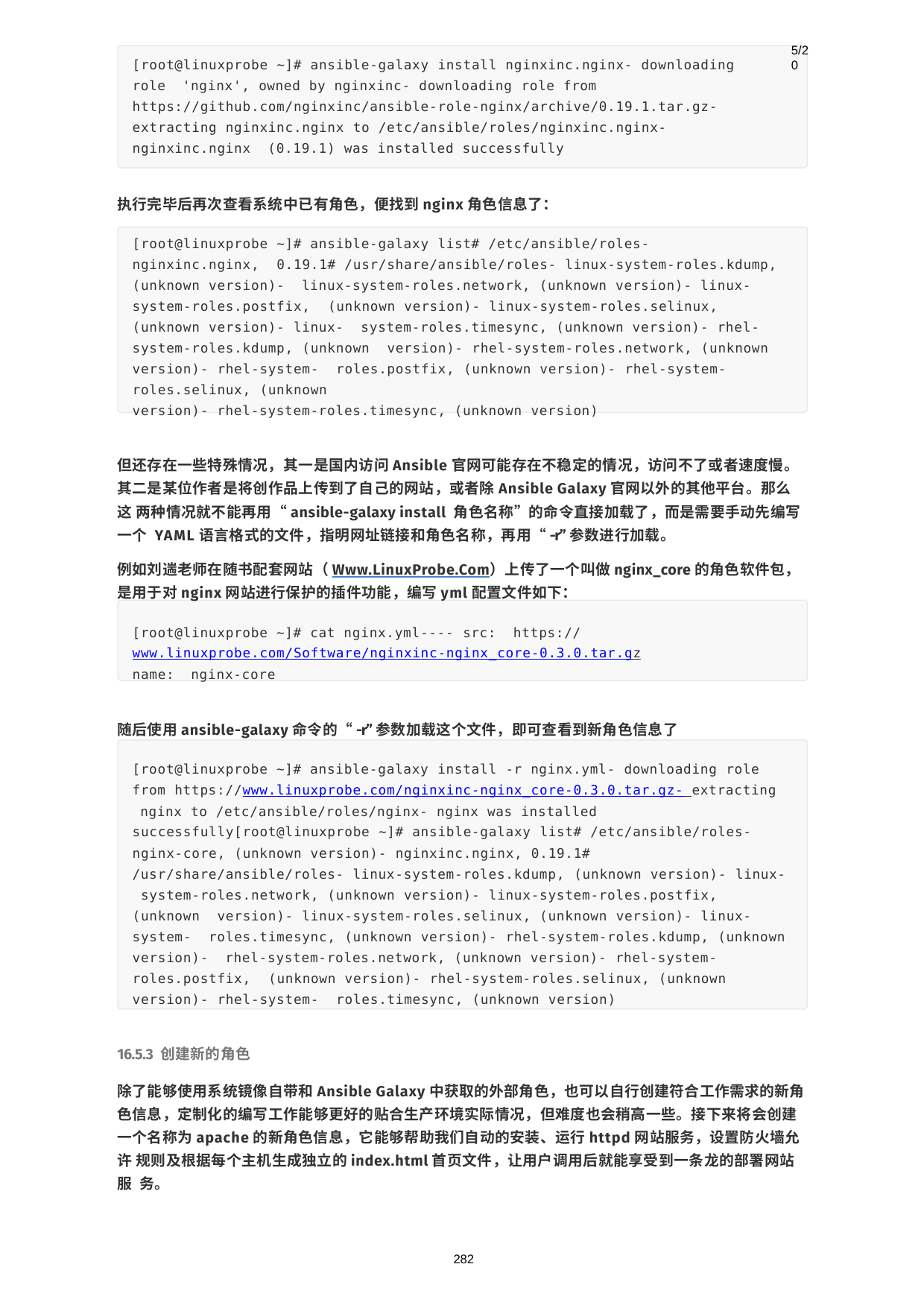

5/20

[root@linuxprobe ~]# ansible-galaxy install nginxinc.nginx- downloading role  'nginx', owned by nginxinc- downloading role from  https://github.com/nginxinc/ansible-role-nginx/archive/0.19.1.tar.gz-
extracting nginxinc.nginx to /etc/ansible/roles/nginxinc.nginx- nginxinc.nginx  (0.19.1) was installed successfully

执行完毕后再次查看系统中已有角色，便找到nginx角色信息了：

[root@linuxprobe ~]# ansible-galaxy list# /etc/ansible/roles- nginxinc.nginx,  0.19.1# /usr/share/ansible/roles- linux-system-roles.kdump, (unknown version)-  linux-system-roles.network, (unknown version)- linux-system-roles.postfix,  (unknown version)- linux-system-roles.selinux, (unknown version)- linux-  system-roles.timesync, (unknown version)- rhel-system-roles.kdump, (unknown  version)- rhel-system-roles.network, (unknown version)- rhel-system-  roles.postfix, (unknown version)- rhel-system-roles.selinux, (unknown
version)- rhel-system-roles.timesync, (unknown version)

但还存在一些特殊情况，其一是国内访问Ansible官网可能存在不稳定的情况，访问不了或者速度慢。 其二是某位作者是将创作品上传到了自己的网站，或者除Ansible Galaxy官网以外的其他平台。那么这 两种情况就不能再用“ansible-galaxy install 角色名称”的命令直接加载了，而是需要手动先编写一个 YAML语言格式的文件，指明网址链接和角色名称，再用“-r”参数进行加载。
例如刘遄老师在随书配套网站（Www.LinuxProbe.Com）上传了一个叫做nginx_core的角色软件包， 是用于对nginx网站进行保护的插件功能，编写yml配置文件如下：

[root@linuxprobe ~]# cat nginx.yml---- src:  https://www.linuxprobe.com/Software/nginxinc-nginx_core-0.3.0.tar.gz	name:  nginx-core

随后使用ansible-galaxy命令的“-r”参数加载这个文件，即可查看到新角色信息了

[root@linuxprobe ~]# ansible-galaxy install -r nginx.yml- downloading role  from https://www.linuxprobe.com/nginxinc-nginx_core-0.3.0.tar.gz- extracting  nginx to /etc/ansible/roles/nginx- nginx was installed  successfully[root@linuxprobe ~]# ansible-galaxy list# /etc/ansible/roles-  nginx-core, (unknown version)- nginxinc.nginx, 0.19.1#
/usr/share/ansible/roles- linux-system-roles.kdump, (unknown version)- linux-  system-roles.network, (unknown version)- linux-system-roles.postfix, (unknown  version)- linux-system-roles.selinux, (unknown version)- linux-system-  roles.timesync, (unknown version)- rhel-system-roles.kdump, (unknown version)-  rhel-system-roles.network, (unknown version)- rhel-system-roles.postfix,  (unknown version)- rhel-system-roles.selinux, (unknown version)- rhel-system-  roles.timesync, (unknown version)

16.5.3 创建新的角色
除了能够使用系统镜像自带和Ansible Galaxy中获取的外部角色，也可以自行创建符合工作需求的新角 色信息，定制化的编写工作能够更好的贴合生产环境实际情况，但难度也会稍高一些。接下来将会创建 一个名称为apache的新角色信息，它能够帮助我们自动的安装、运行httpd网站服务，设置防火墙允许 规则及根据每个主机生成独立的index.html首页文件，让用户调用后就能享受到一条龙的部署网站服  务。

282